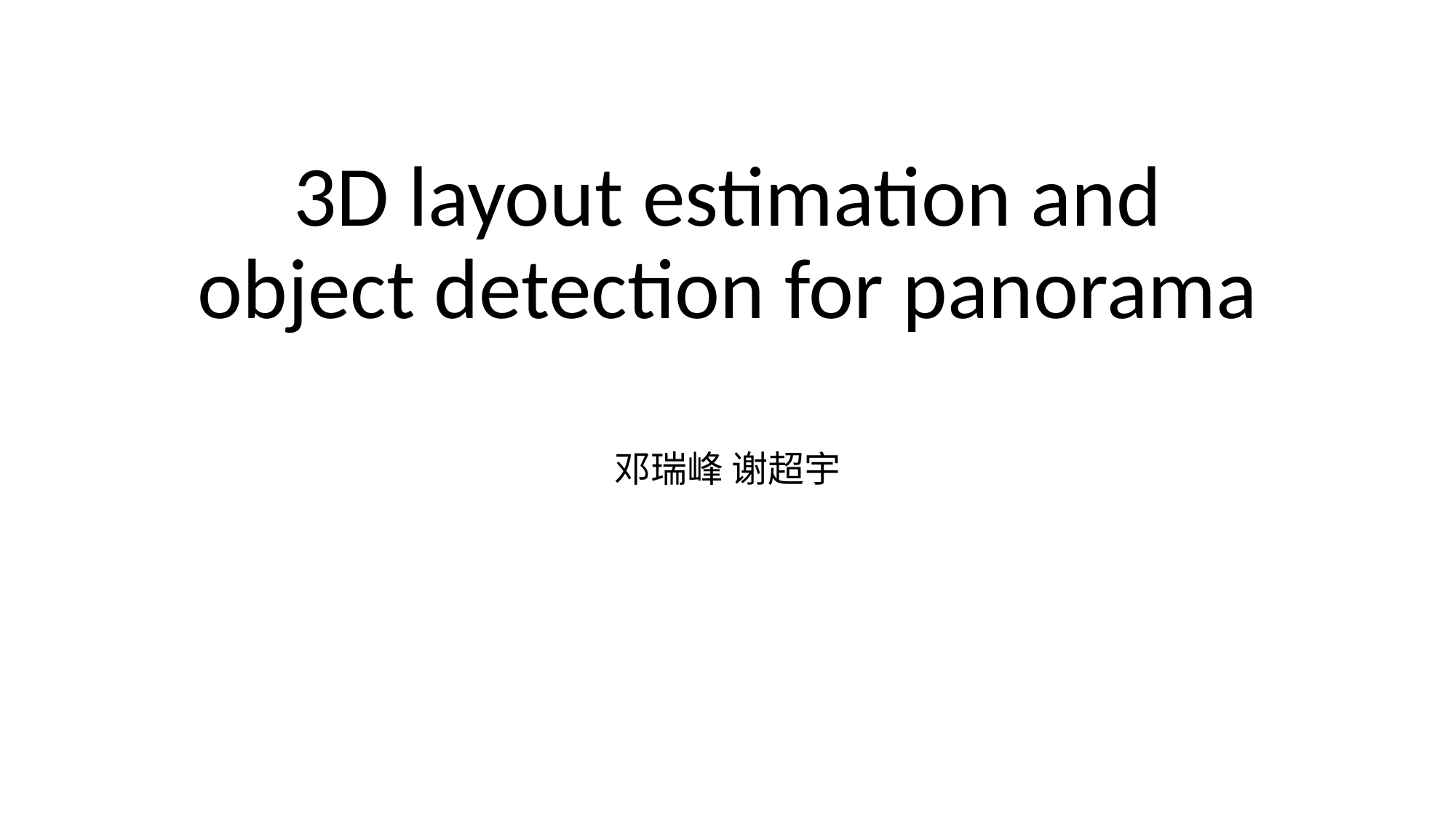

# 3D layout estimation and object detection for panorama
邓瑞峰 谢超宇